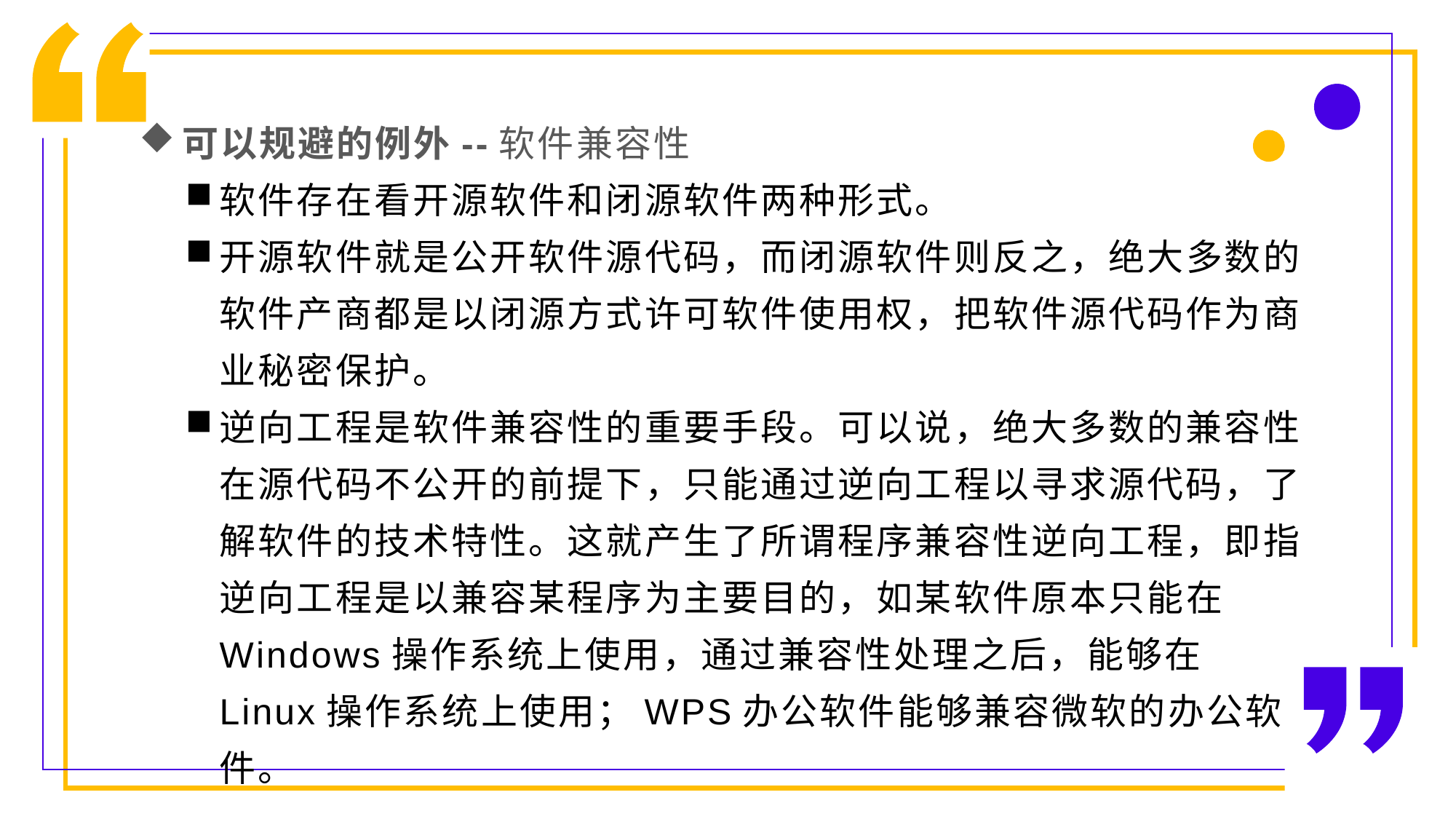

可以规避的例外--软件兼容性
软件存在看开源软件和闭源软件两种形式。
开源软件就是公开软件源代码，而闭源软件则反之，绝大多数的软件产商都是以闭源方式许可软件使用权，把软件源代码作为商业秘密保护。
逆向工程是软件兼容性的重要手段。可以说，绝大多数的兼容性在源代码不公开的前提下，只能通过逆向工程以寻求源代码，了解软件的技术特性。这就产生了所谓程序兼容性逆向工程，即指逆向工程是以兼容某程序为主要目的，如某软件原本只能在Windows操作系统上使用，通过兼容性处理之后，能够在 Linux操作系统上使用；WPS办公软件能够兼容微软的办公软件。